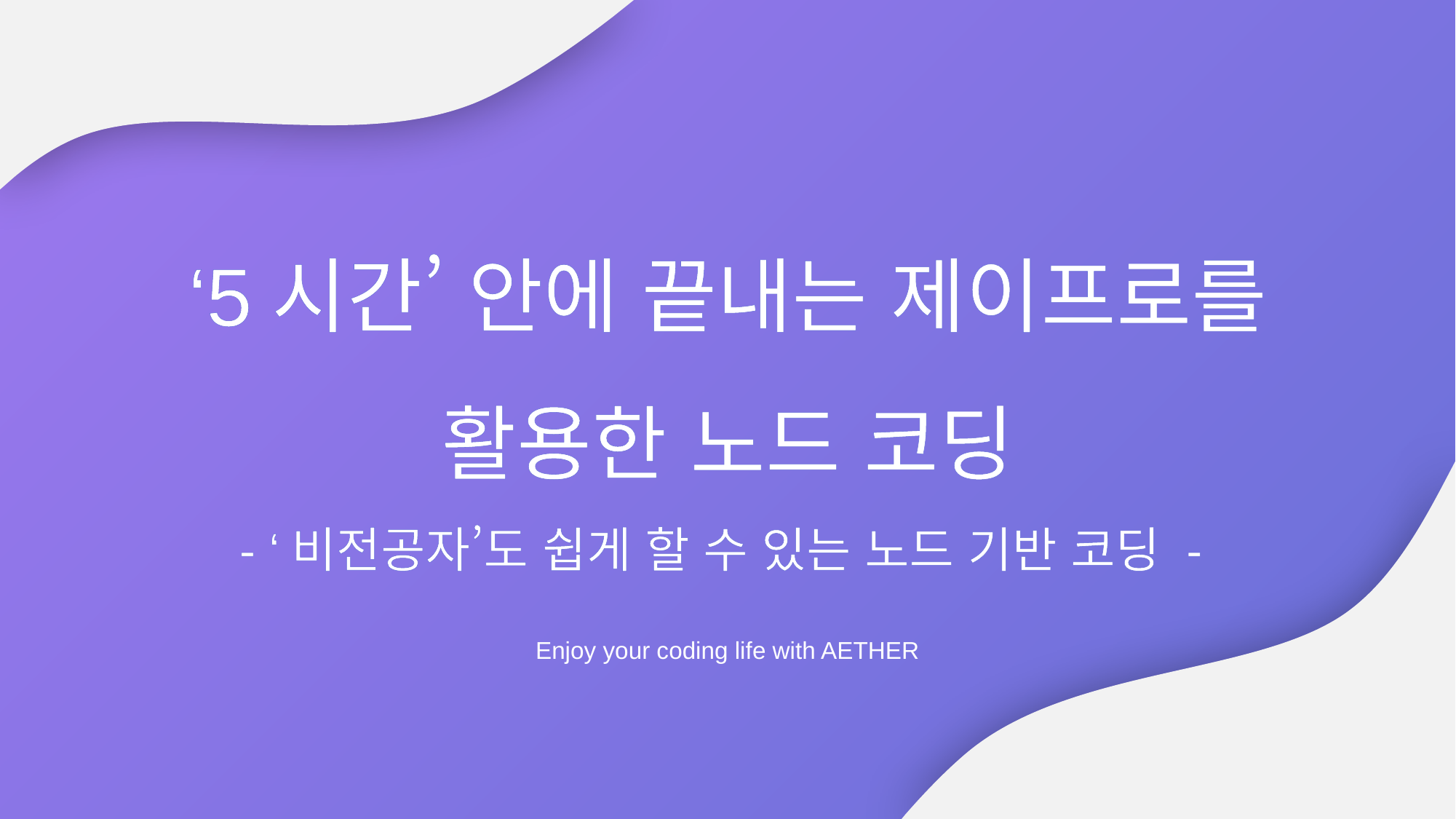

‘5시간’ 안에 끝내는 제이프로를 활용한 노드 코딩
- ‘비전공자’도 쉽게 할 수 있는 노드 기반 코딩 -
Enjoy your coding life with AETHER